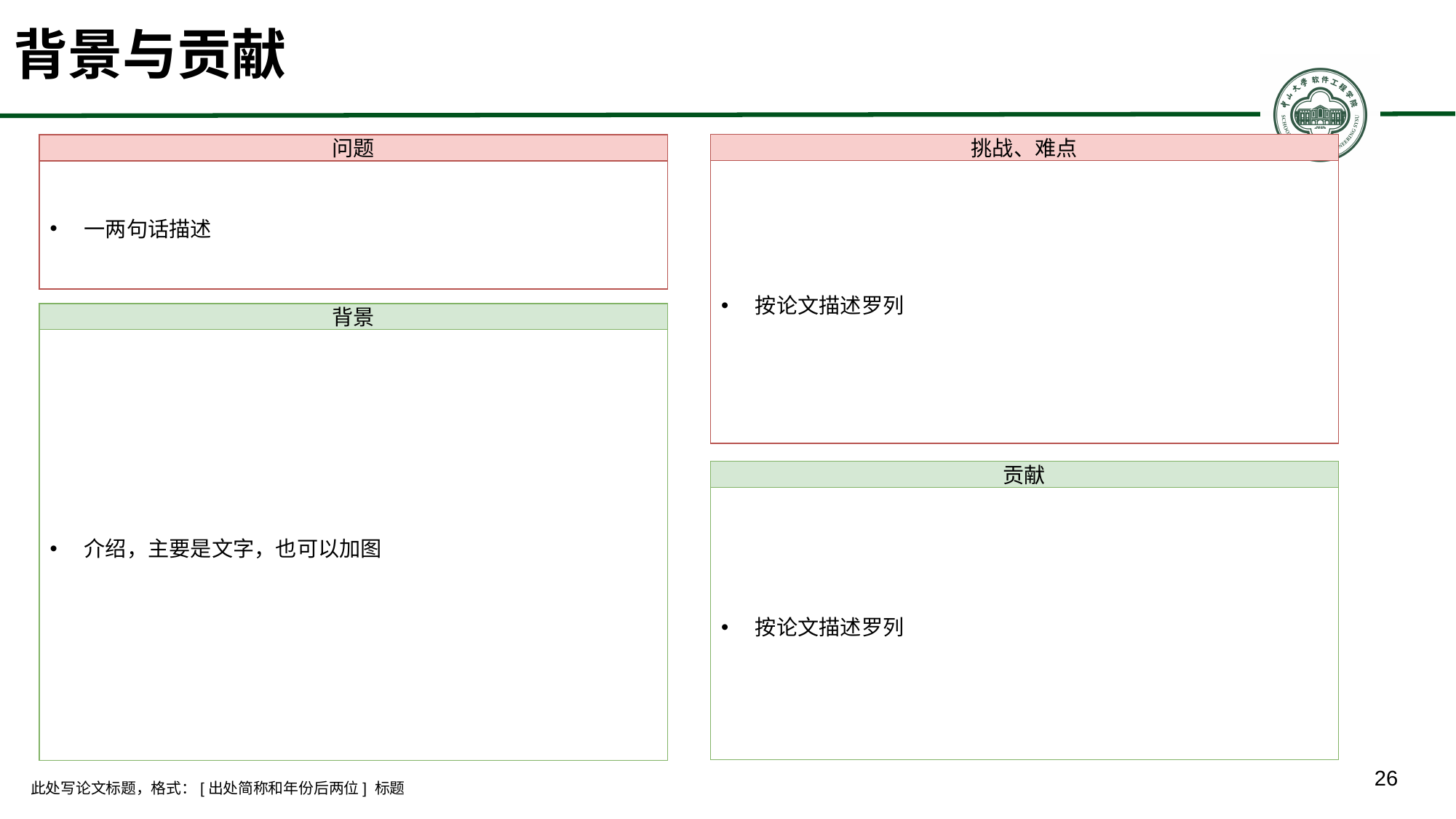

# 背景与贡献
挑战、难点
按论文描述罗列

问题
一两句话描述

背景
介绍，主要是文字，也可以加图

贡献
按论文描述罗列

此处写论文标题，格式：[出处简称和年份后两位] 标题
26